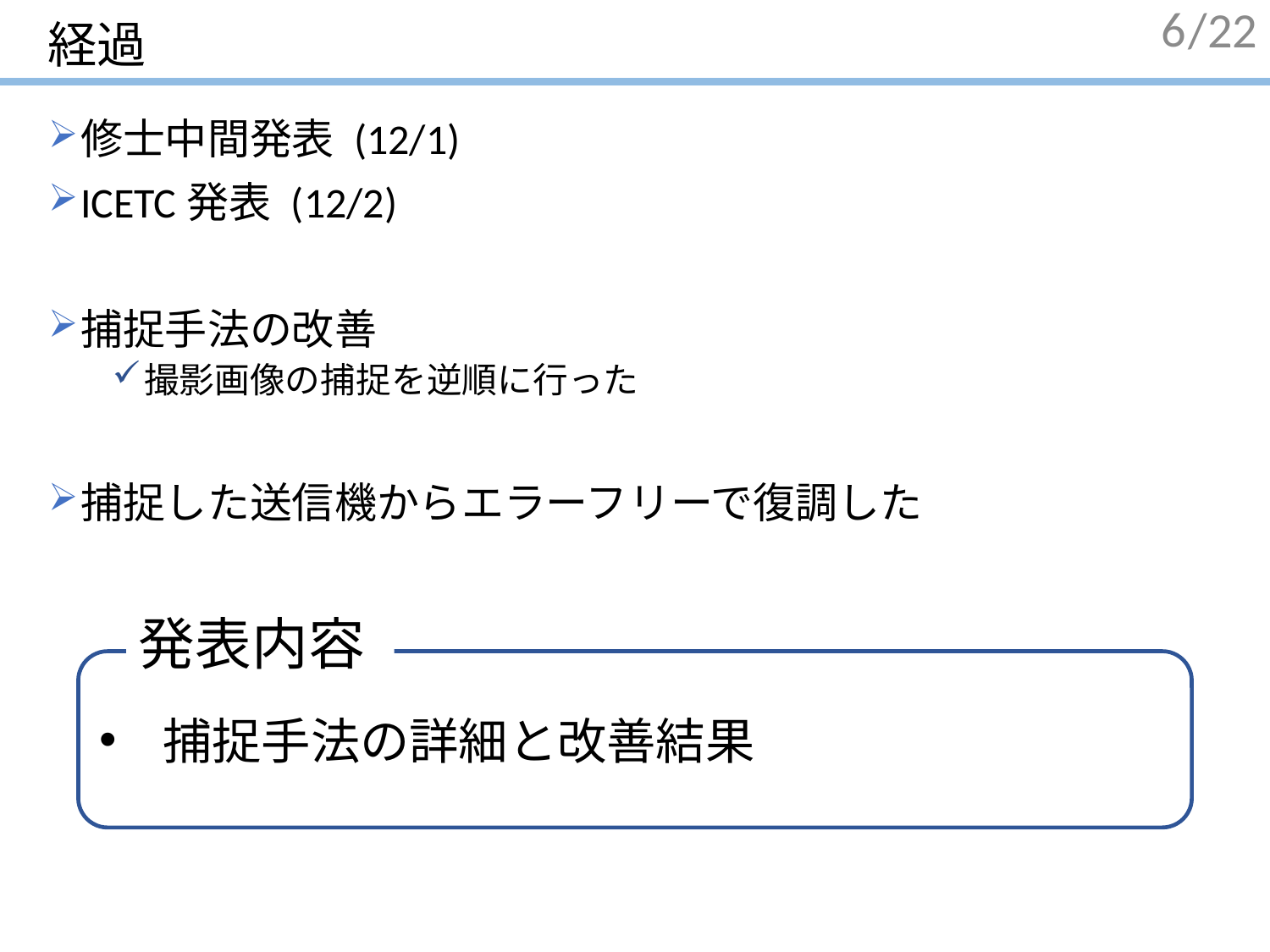

# 経過
6
修士中間発表 (12/1)
ICETC発表 (12/2)

捕捉手法の改善
撮影画像の捕捉を逆順に行った

捕捉した送信機からエラーフリーで復調した
発表内容
捕捉手法の詳細と改善結果